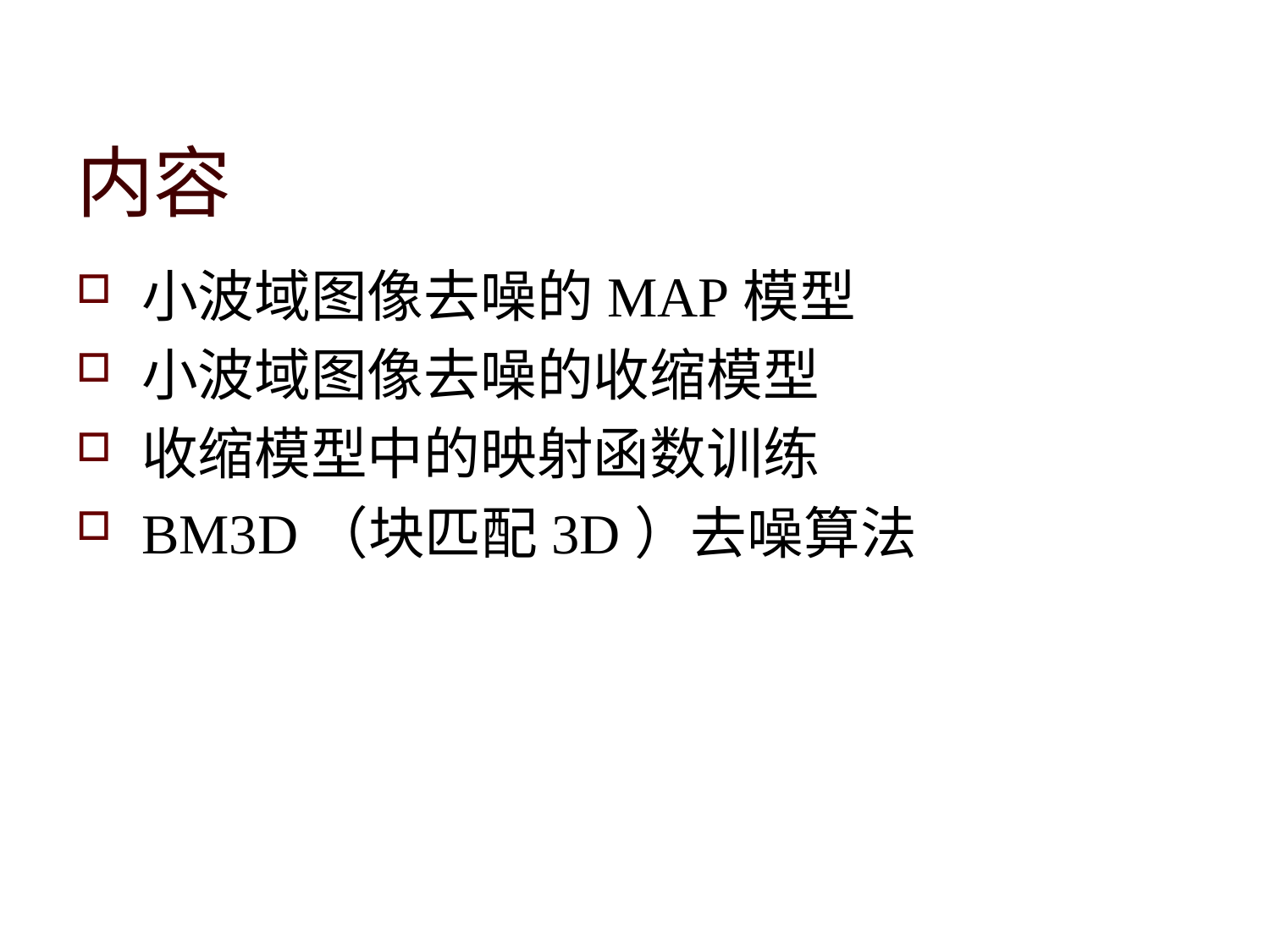

# 内容
小波域图像去噪的MAP模型
小波域图像去噪的收缩模型
收缩模型中的映射函数训练
BM3D（块匹配3D）去噪算法